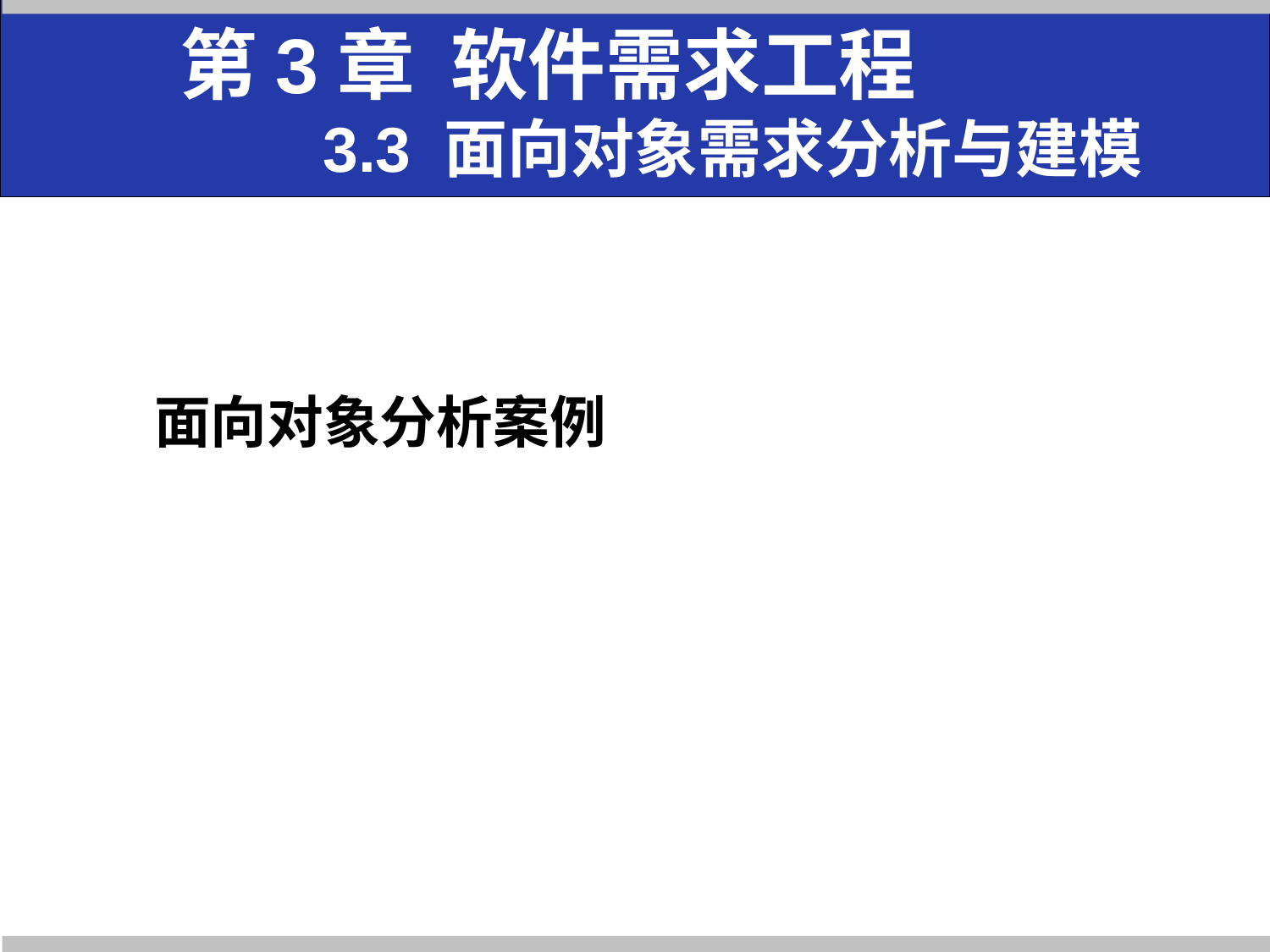

# 第3章  软件需求工程 3.3 面向对象需求分析与建模

     面向对象分析案例
214